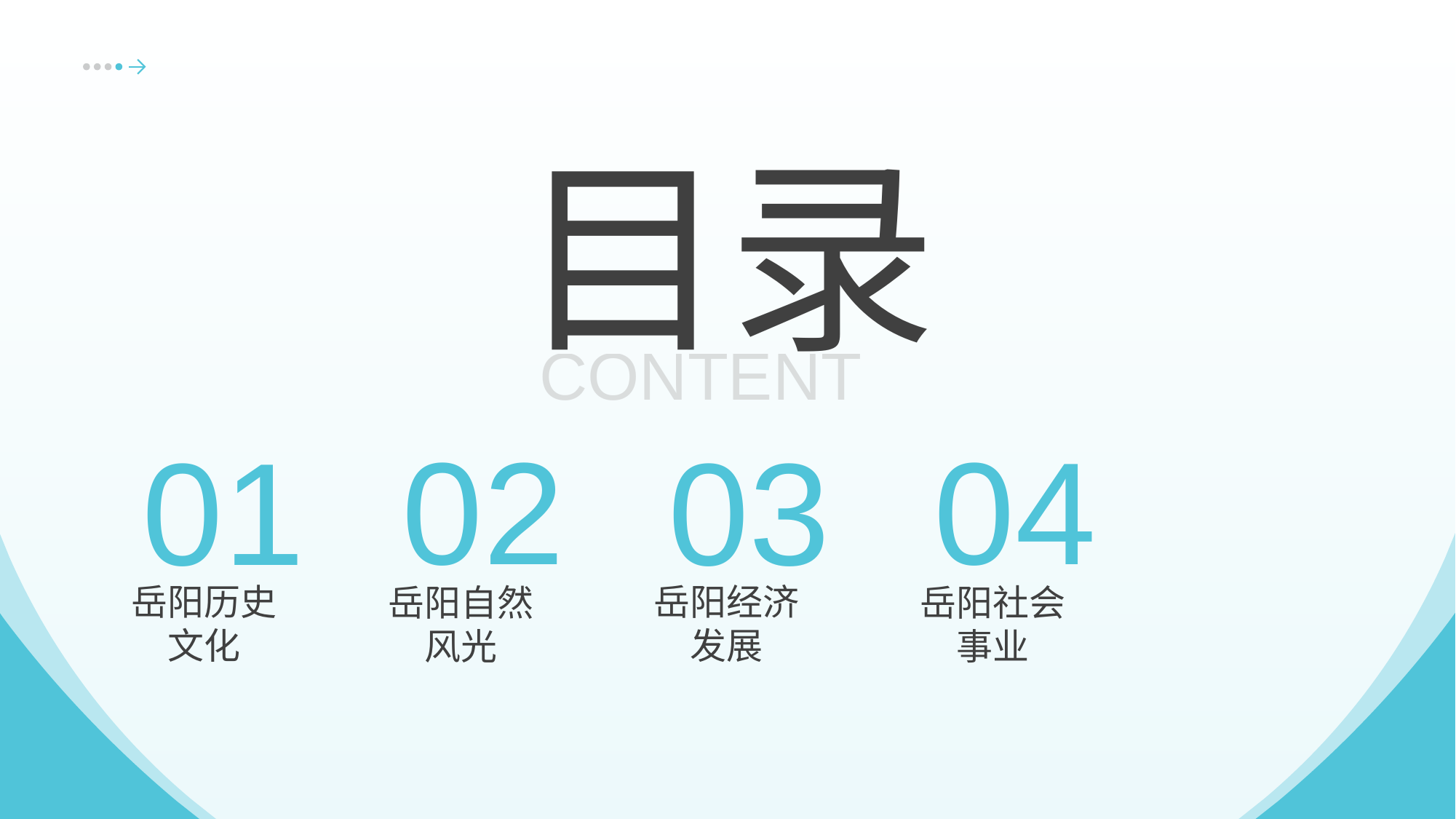

目录
CONTENT
02
04
03
01

岳阳历史文化
岳阳经济发展
岳阳自然风光
岳阳社会事业